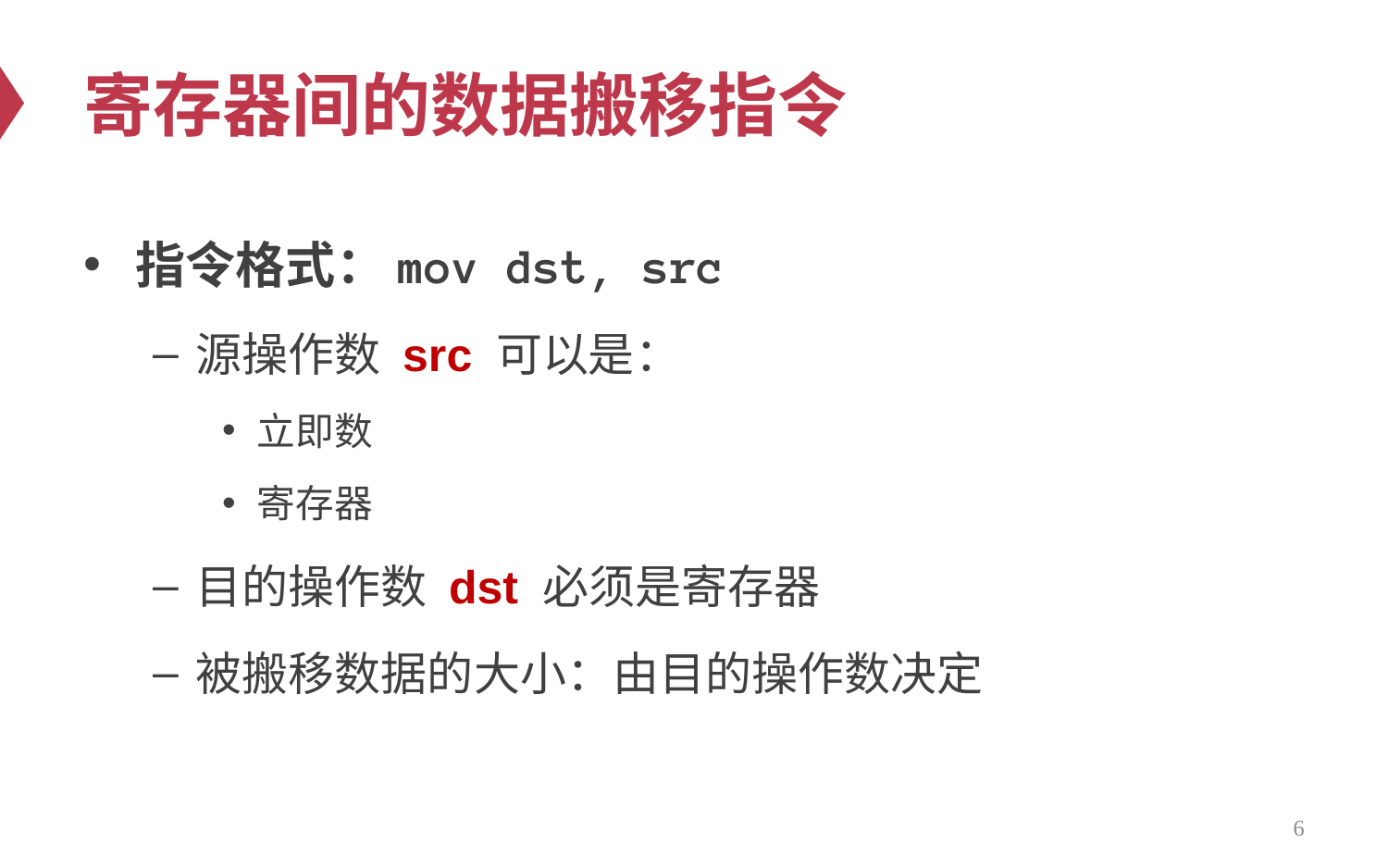

# 寄存器间的数据搬移指令
指令格式：mov dst, src
源操作数 src 可以是：
立即数
寄存器
目的操作数 dst 必须是寄存器
被搬移数据的大小：由目的操作数决定
6